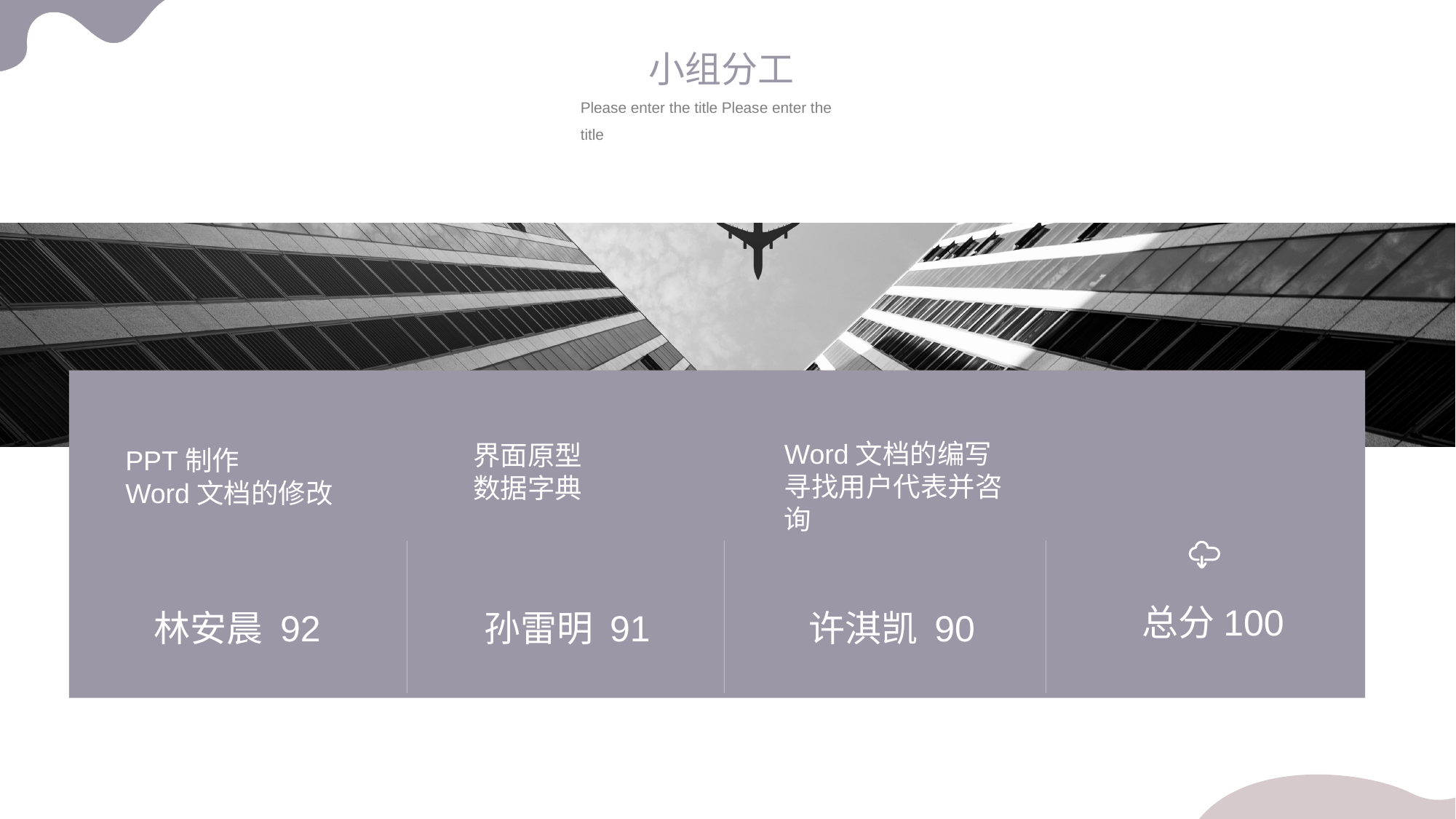

小组分工
Please enter the title Please enter the title

Word文档的编写
寻找用户代表并咨询
界面原型
数据字典
PPT制作
Word文档的修改

总分100
许淇凯 90
孙雷明 91
林安晨 92